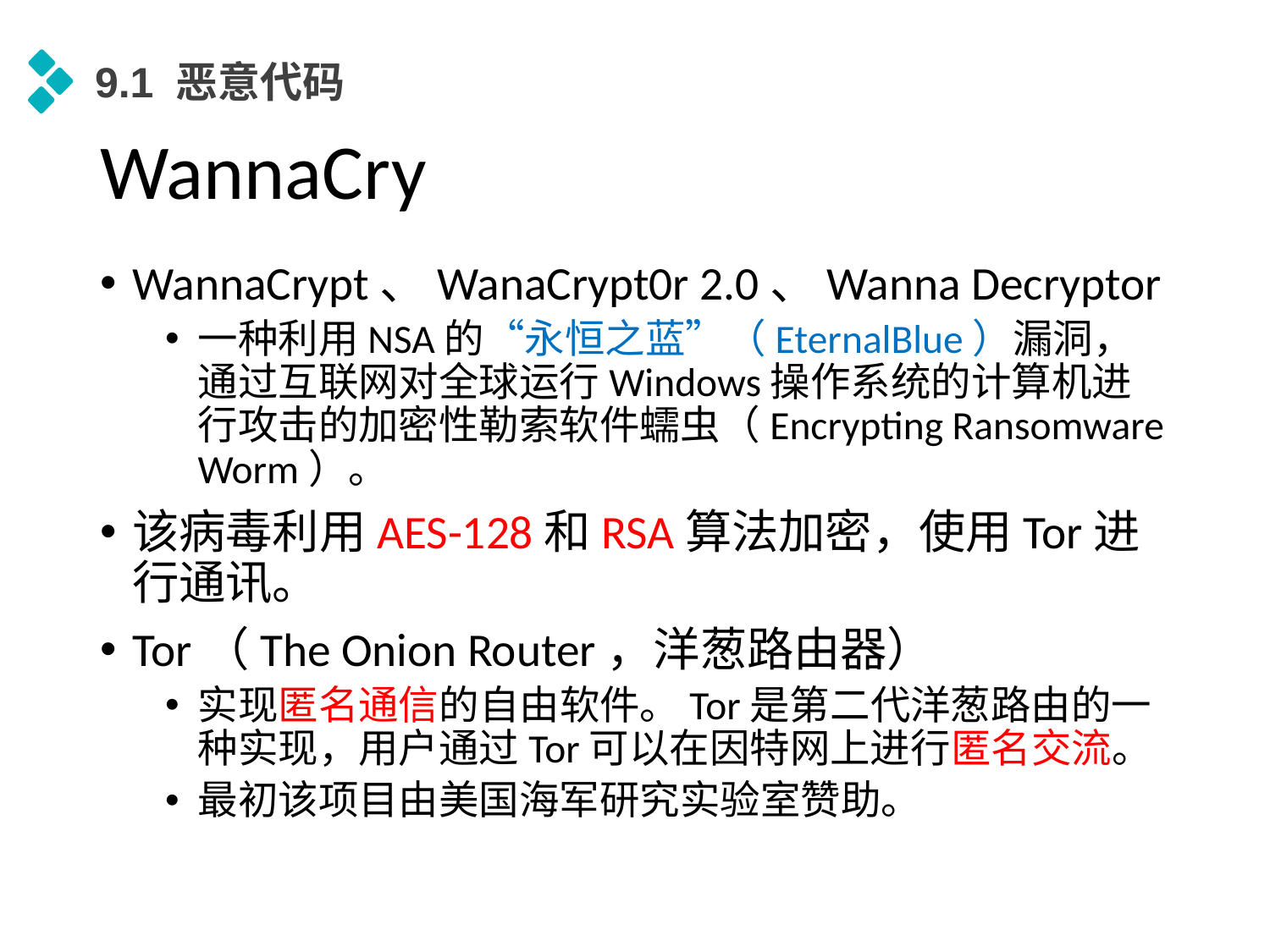

9.1 恶意代码

# WannaCry
WannaCrypt、WanaCrypt0r 2.0、Wanna Decryptor
一种利用NSA的“永恒之蓝”（EternalBlue）漏洞，通过互联网对全球运行Windows操作系统的计算机进行攻击的加密性勒索软件蠕虫（Encrypting Ransomware Worm）。
该病毒利用AES-128和RSA算法加密，使用Tor进行通讯。
Tor（The Onion Router，洋葱路由器）
实现匿名通信的自由软件。Tor是第二代洋葱路由的一种实现，用户通过Tor可以在因特网上进行匿名交流。
最初该项目由美国海军研究实验室赞助。